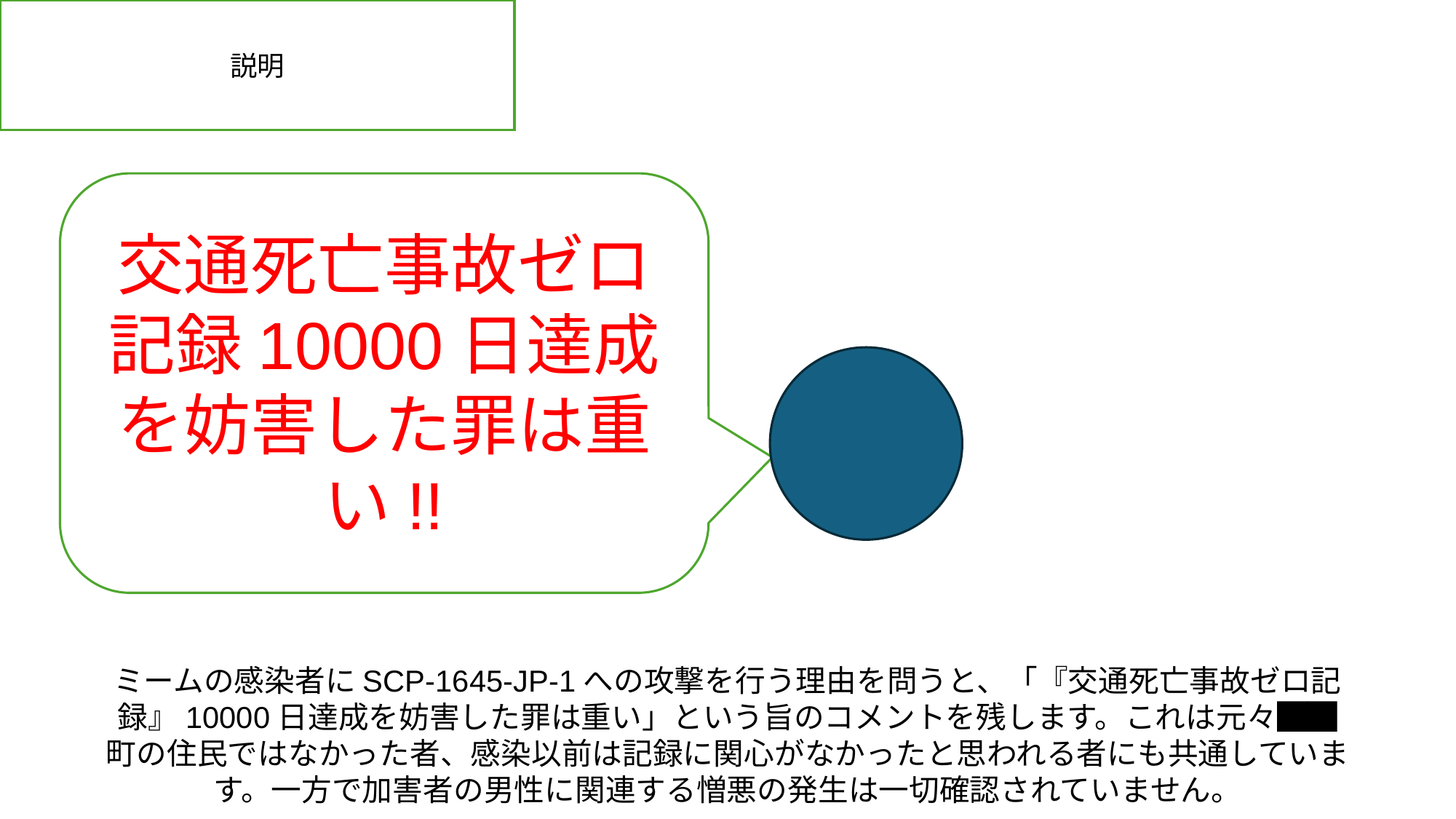

説明
交通死亡事故ゼロ記録10000日達成を妨害した罪は重い!!

ミームの感染者にSCP-1645-JP-1への攻撃を行う理由を問うと、「『交通死亡事故ゼロ記録』10000日達成を妨害した罪は重い」という旨のコメントを残します。これは元々██町の住民ではなかった者、感染以前は記録に関心がなかったと思われる者にも共通しています。一方で加害者の男性に関連する憎悪の発生は一切確認されていません。